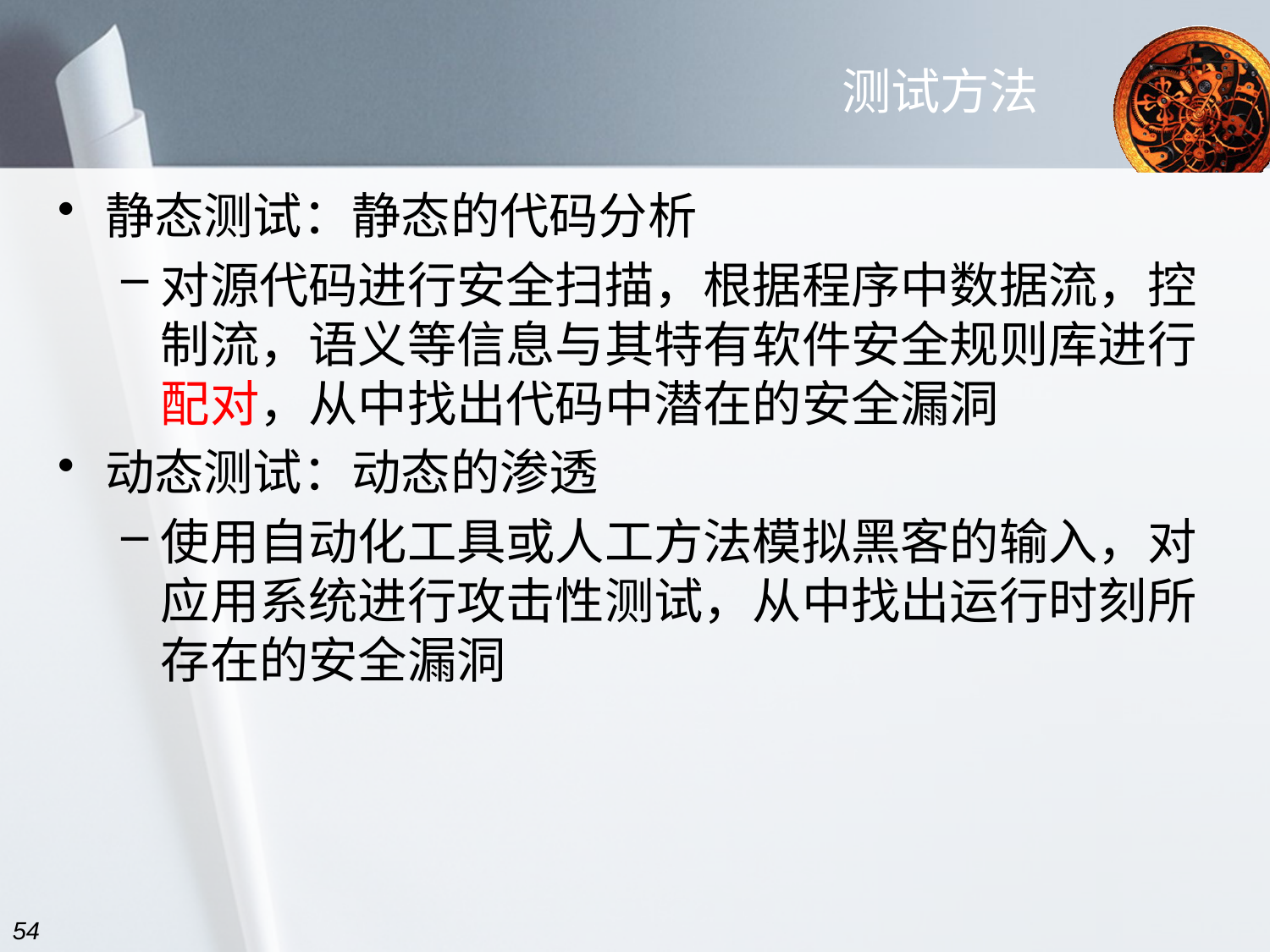

# 测试方法
静态测试：静态的代码分析
对源代码进行安全扫描，根据程序中数据流，控制流，语义等信息与其特有软件安全规则库进行配对，从中找出代码中潜在的安全漏洞
动态测试：动态的渗透
使用自动化工具或人工方法模拟黑客的输入，对应用系统进行攻击性测试，从中找出运行时刻所存在的安全漏洞
54